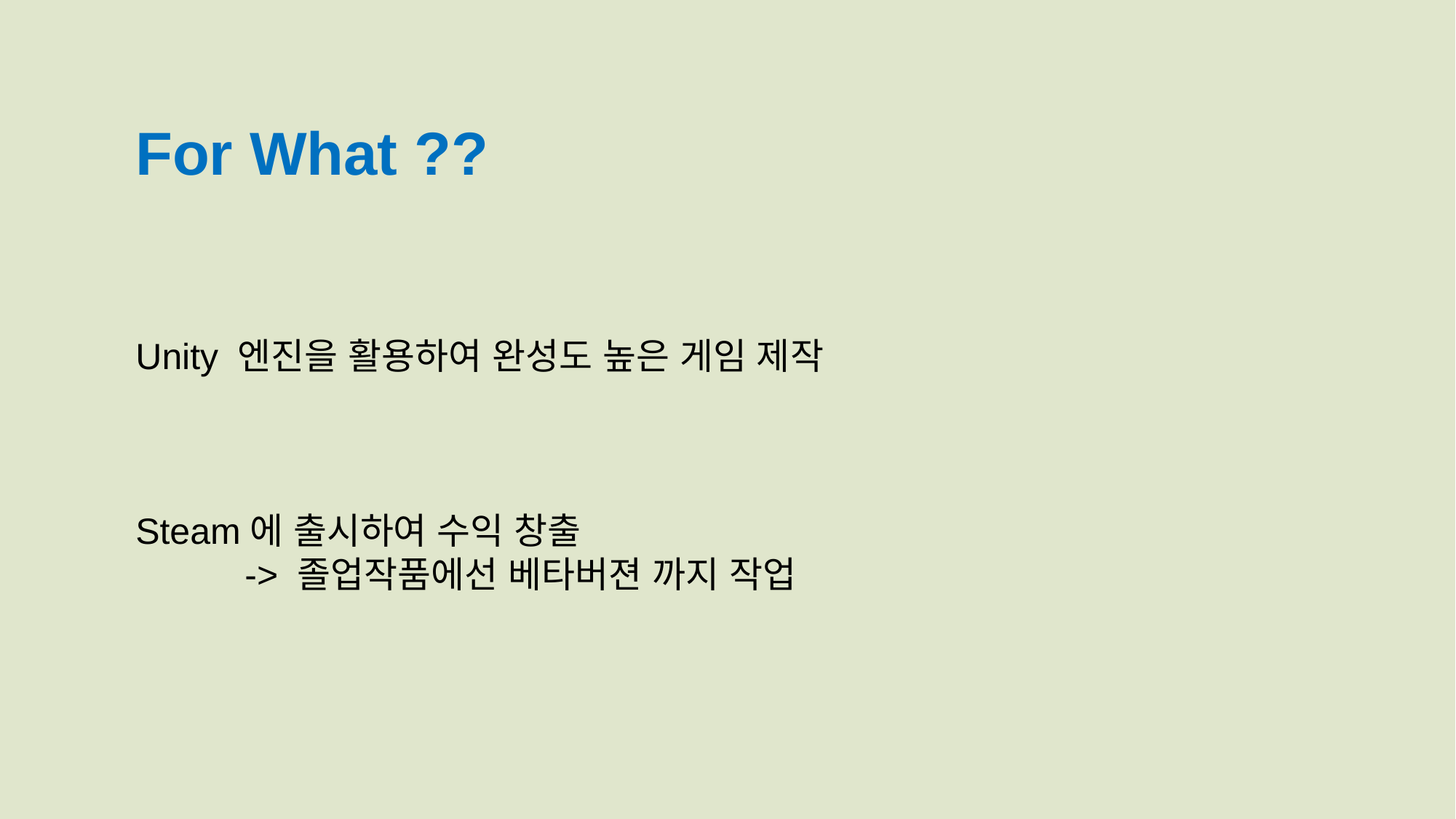

For What ??

Unity 엔진을 활용하여 완성도 높은 게임 제작

Steam에 출시하여 수익 창출
	-> 졸업작품에선 베타버젼 까지 작업